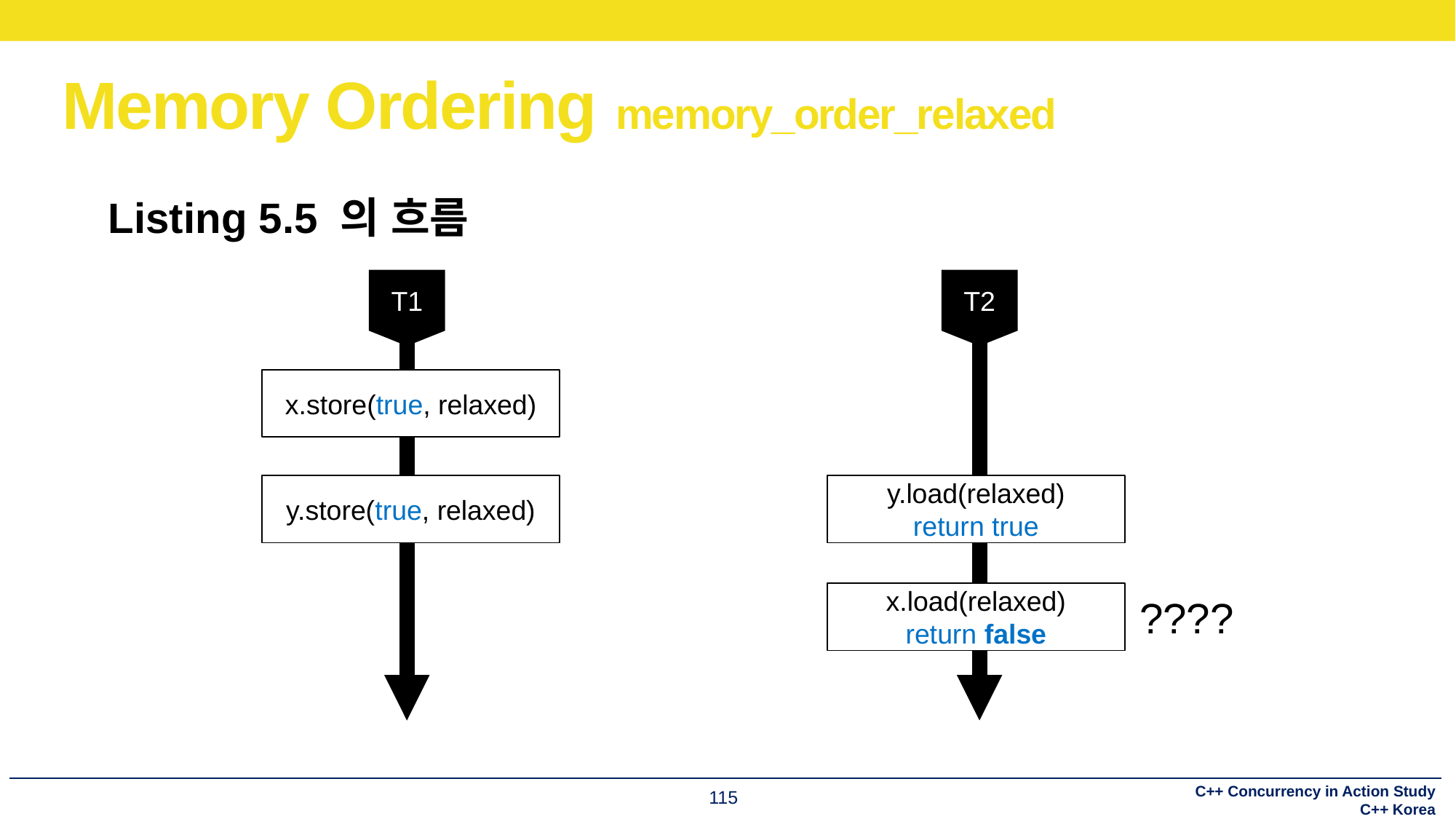

# Memory Ordering memory_order_relaxed
Listing 5.5 의 흐름

T1
x.store(true, relaxed)
y.store(true, relaxed)
T2
y.load(relaxed)
return true
x.load(relaxed)
return false
????
115